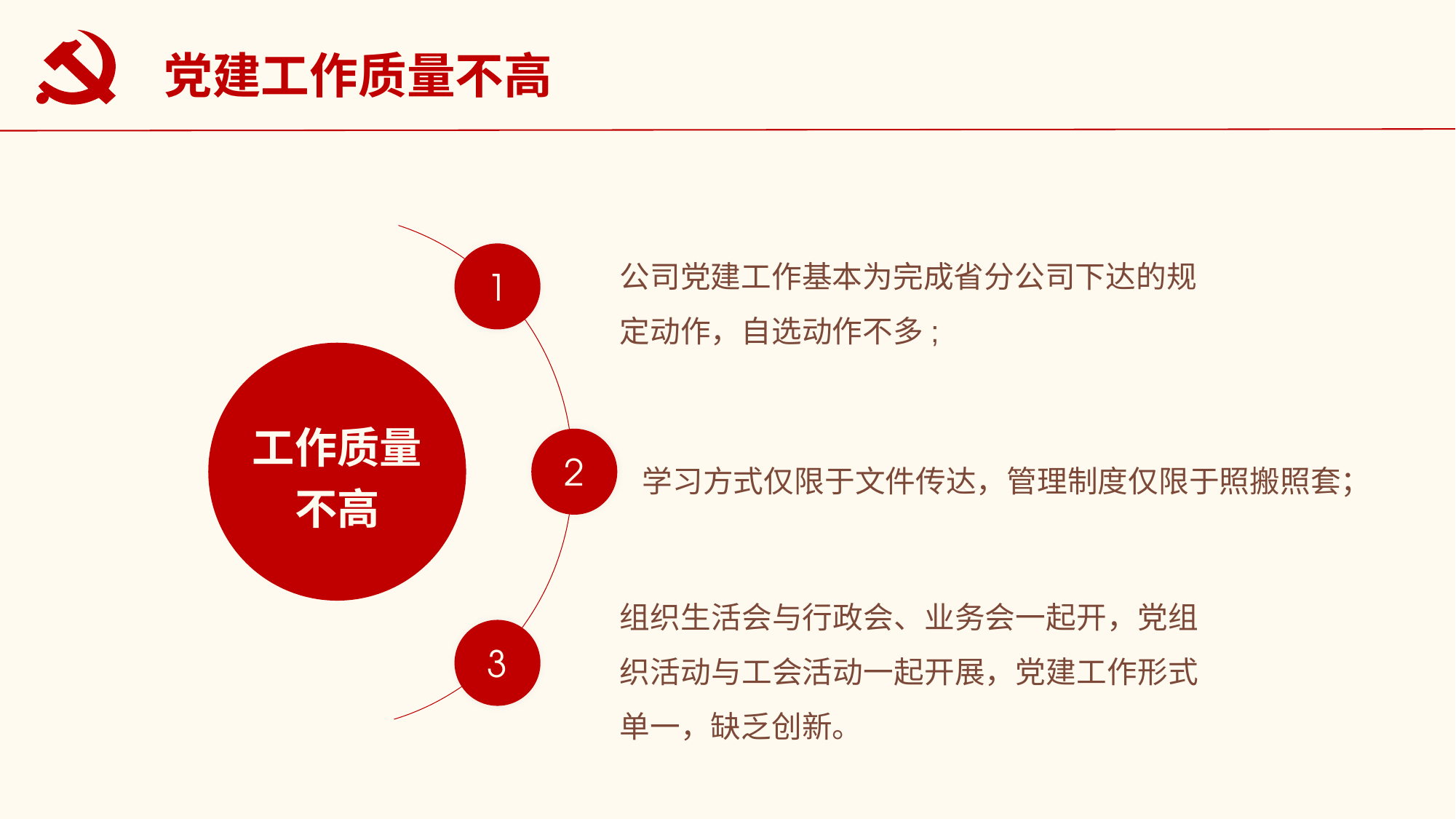

党建工作质量不高

公司党建工作基本为完成省分公司下达的规定动作，自选动作不多;
1
工作质量
不高
2
学习方式仅限于文件传达，管理制度仅限于照搬照套；
组织生活会与行政会、业务会一起开，党组织活动与工会活动一起开展，党建工作形式单一，缺乏创新。
3